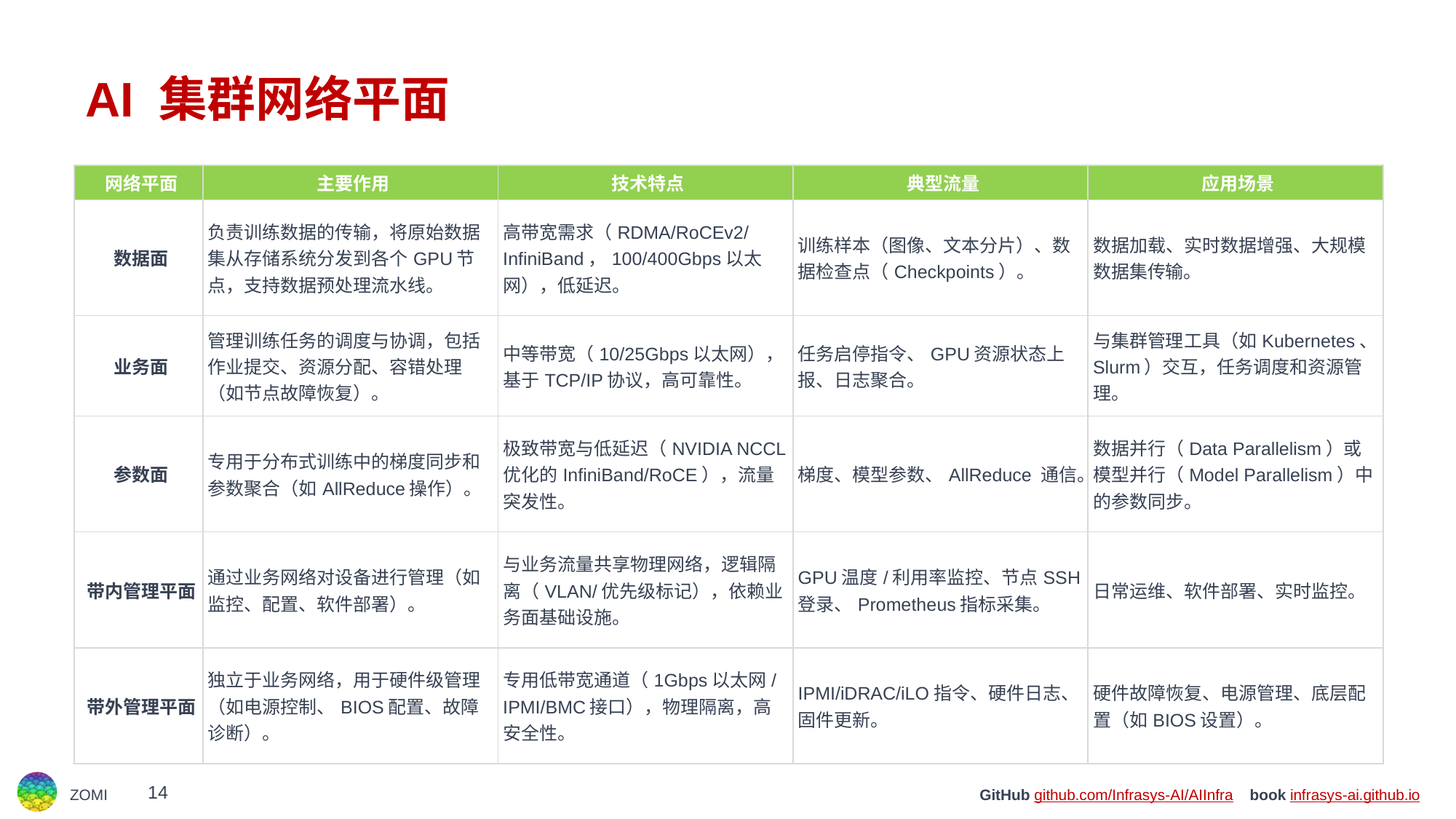

# AI 集群网络平面
| ​​网络平面​​ | ​​主要作用​​ | ​​技术特点​​ | ​​典型流量​​ | ​​应用场景​​ |
| --- | --- | --- | --- | --- |
| ​​数据面​​ | 负责训练数据的传输，将原始数据集从存储系统分发到各个GPU节点，支持数据预处理流水线。 | 高带宽需求（RDMA/RoCEv2/InfiniBand，100/400Gbps以太网），低延迟。 | 训练样本（图像、文本分片）、数据检查点（Checkpoints）。 | 数据加载、实时数据增强、大规模数据集传输。 |
| ​​业务面​​ | 管理训练任务的调度与协调，包括作业提交、资源分配、容错处理（如节点故障恢复）。 | 中等带宽（10/25Gbps以太网），基于TCP/IP协议，高可靠性。 | 任务启停指令、GPU资源状态上报、日志聚合。 | 与集群管理工具（如Kubernetes、Slurm）交互，任务调度和资源管理。 |
| ​​参数面​​ | 专用于分布式训练中的梯度同步和参数聚合（如AllReduce操作）。 | 极致带宽与低延迟（NVIDIA NCCL优化的InfiniBand/RoCE），流量突发性。 | 梯度、模型参数、AllReduce 通信。 | 数据并行（Data Parallelism）或模型并行（Model Parallelism）中的参数同步。 |
| ​​带内管理平面​​ | 通过业务网络对设备进行管理（如监控、配置、软件部署）。 | 与业务流量共享物理网络，逻辑隔离（VLAN/优先级标记），依赖业务面基础设施。 | GPU温度/利用率监控、节点SSH登录、Prometheus指标采集。 | 日常运维、软件部署、实时监控。 |
| ​​带外管理平面​​ | 独立于业务网络，用于硬件级管理（如电源控制、BIOS配置、故障诊断）。 | 专用低带宽通道（1Gbps以太网/IPMI/BMC接口），物理隔离，高安全性。 | IPMI/iDRAC/iLO指令、硬件日志、固件更新。 | 硬件故障恢复、电源管理、底层配置（如BIOS设置）。 |